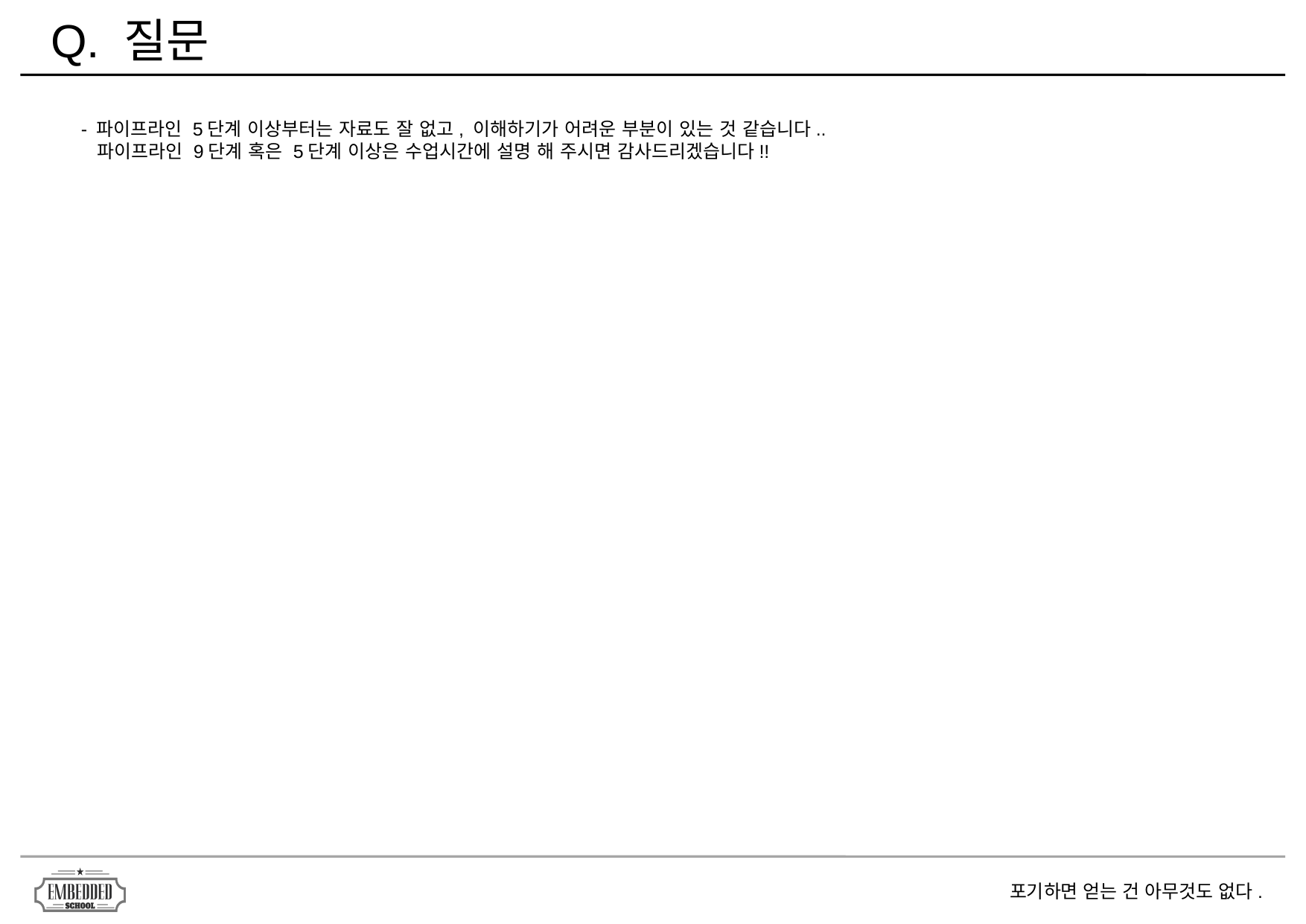

Q. 질문
- 파이프라인 5단계 이상부터는 자료도 잘 없고, 이해하기가 어려운 부분이 있는 것 같습니다..
  파이프라인 9단계 혹은 5단계 이상은 수업시간에 설명 해 주시면 감사드리겠습니다!!